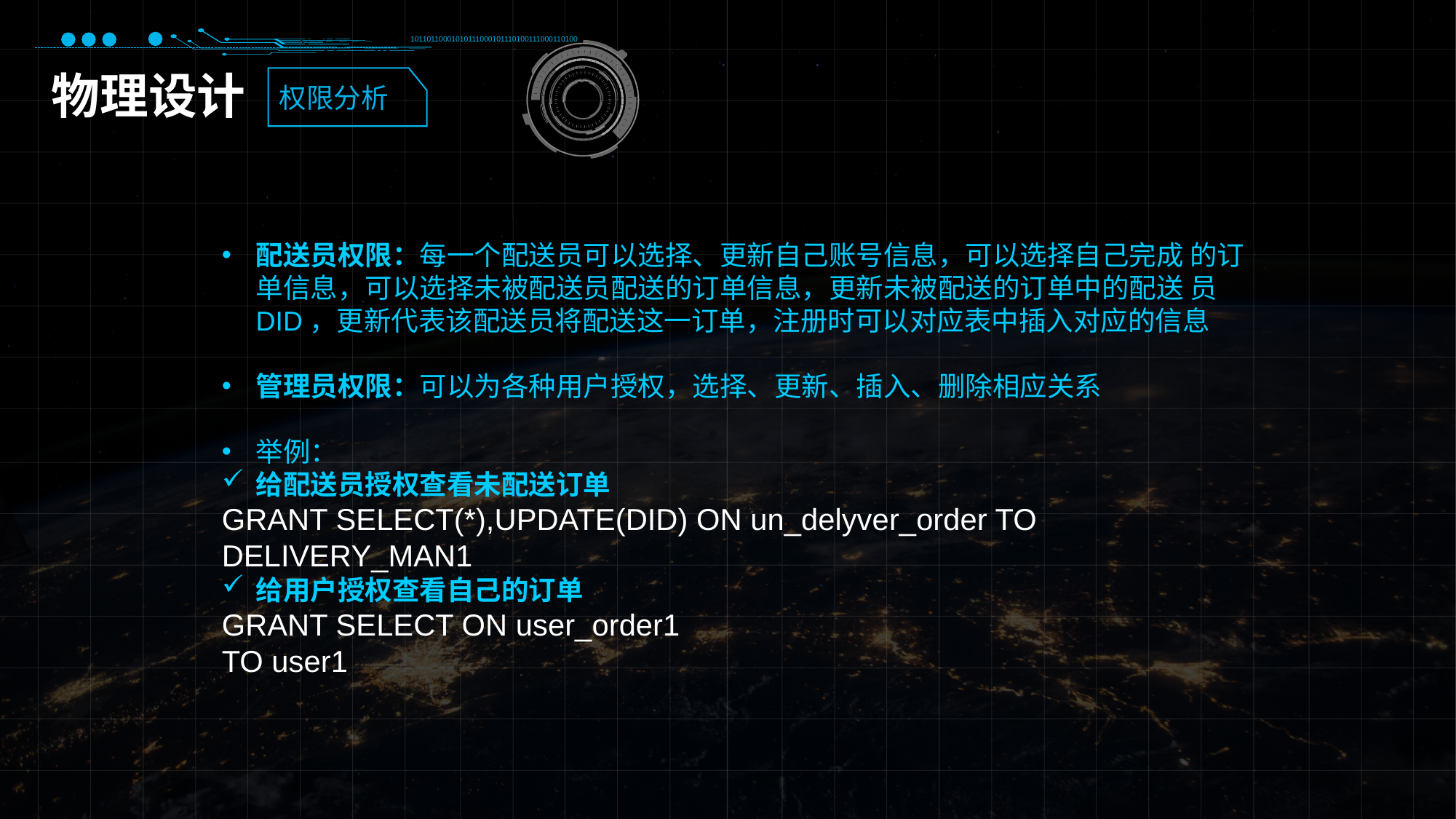

10110110001010111000101110100111000110100

物理设计
权限分析

配送员权限：每一个配送员可以选择、更新自己账号信息，可以选择自己完成 的订单信息，可以选择未被配送员配送的订单信息，更新未被配送的订单中的配送 员 DID，更新代表该配送员将配送这一订单，注册时可以对应表中插入对应的信息

管理员权限：可以为各种用户授权，选择、更新、插入、删除相应关系

举例：
给配送员授权查看未配送订单
GRANT SELECT(*),UPDATE(DID) ON un_delyver_order TO DELIVERY_MAN1
给用户授权查看自己的订单
GRANT SELECT ON user_order1
TO user1